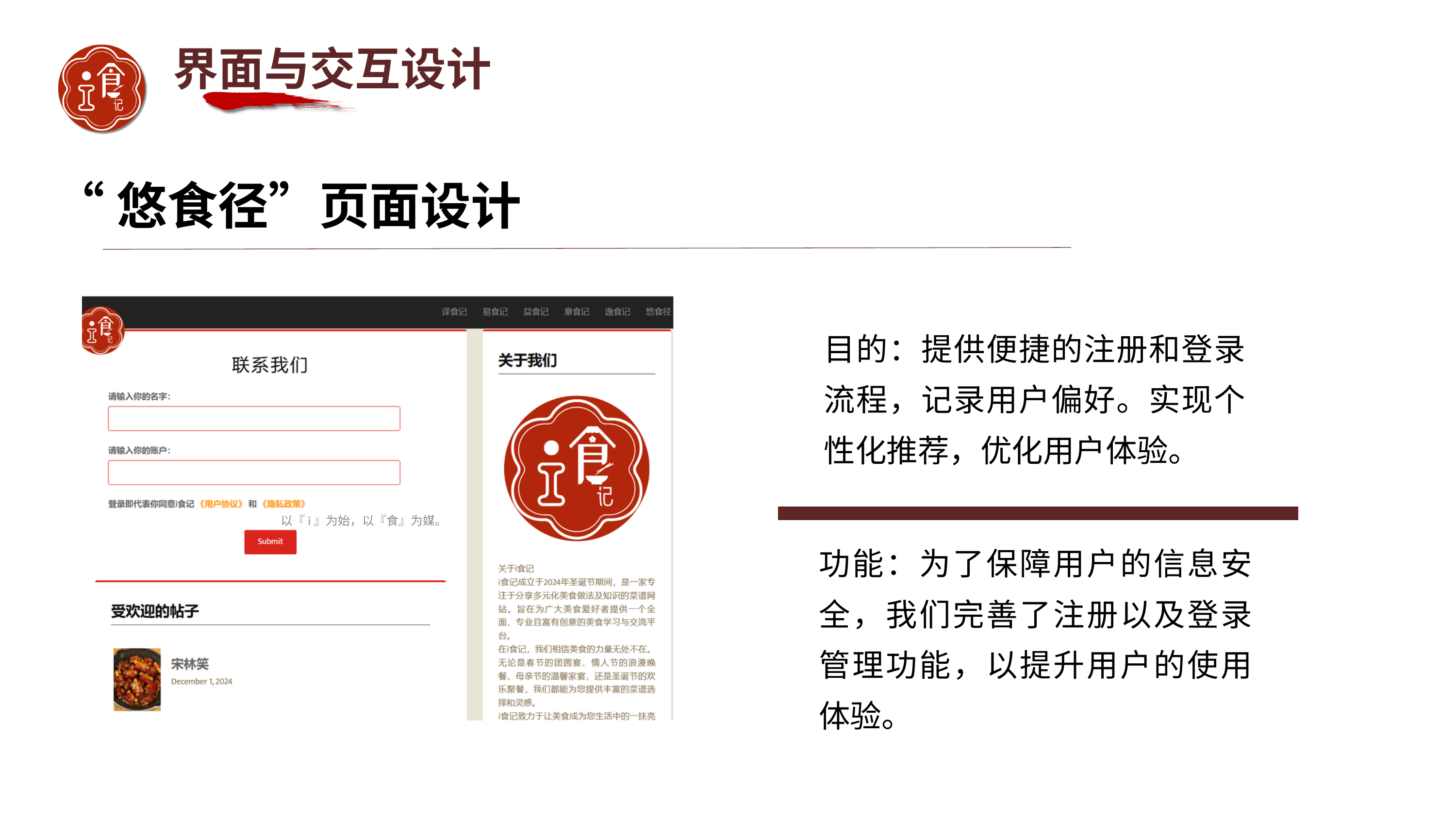

界面与交互设计

“悠食径”页面设计

目的：提供便捷的注册和登录流程，记录用户偏好。实现个性化推荐，优化用户体验。

以『i』为始，以『食』为媒。

功能：为了保障用户的信息安全，我们完善了注册以及登录管理功能，以提升用户的使用体验。